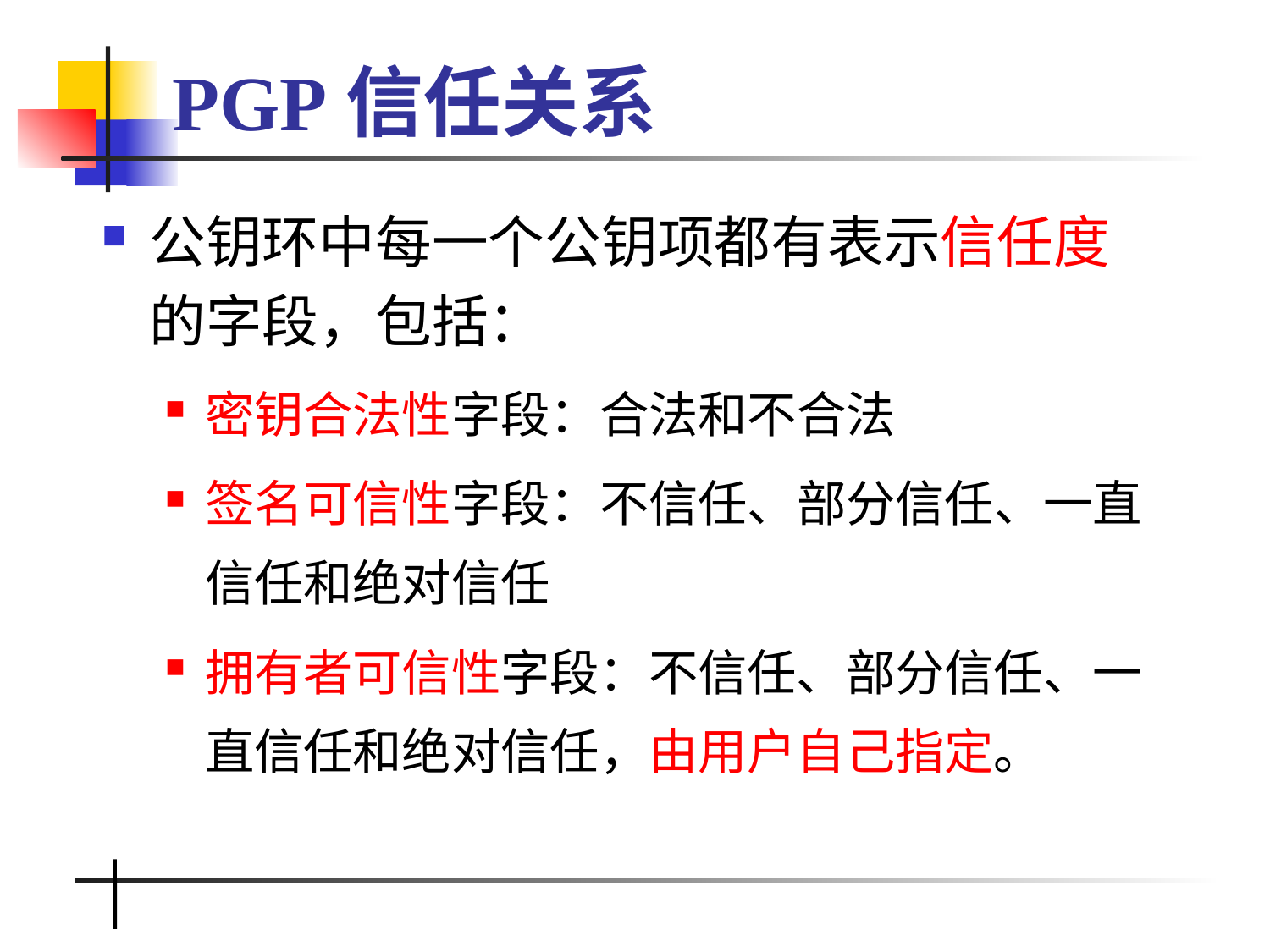

# PGP信任关系
公钥环中每一个公钥项都有表示信任度的字段，包括：
密钥合法性字段：合法和不合法
签名可信性字段：不信任、部分信任、一直信任和绝对信任
拥有者可信性字段：不信任、部分信任、一直信任和绝对信任，由用户自己指定。